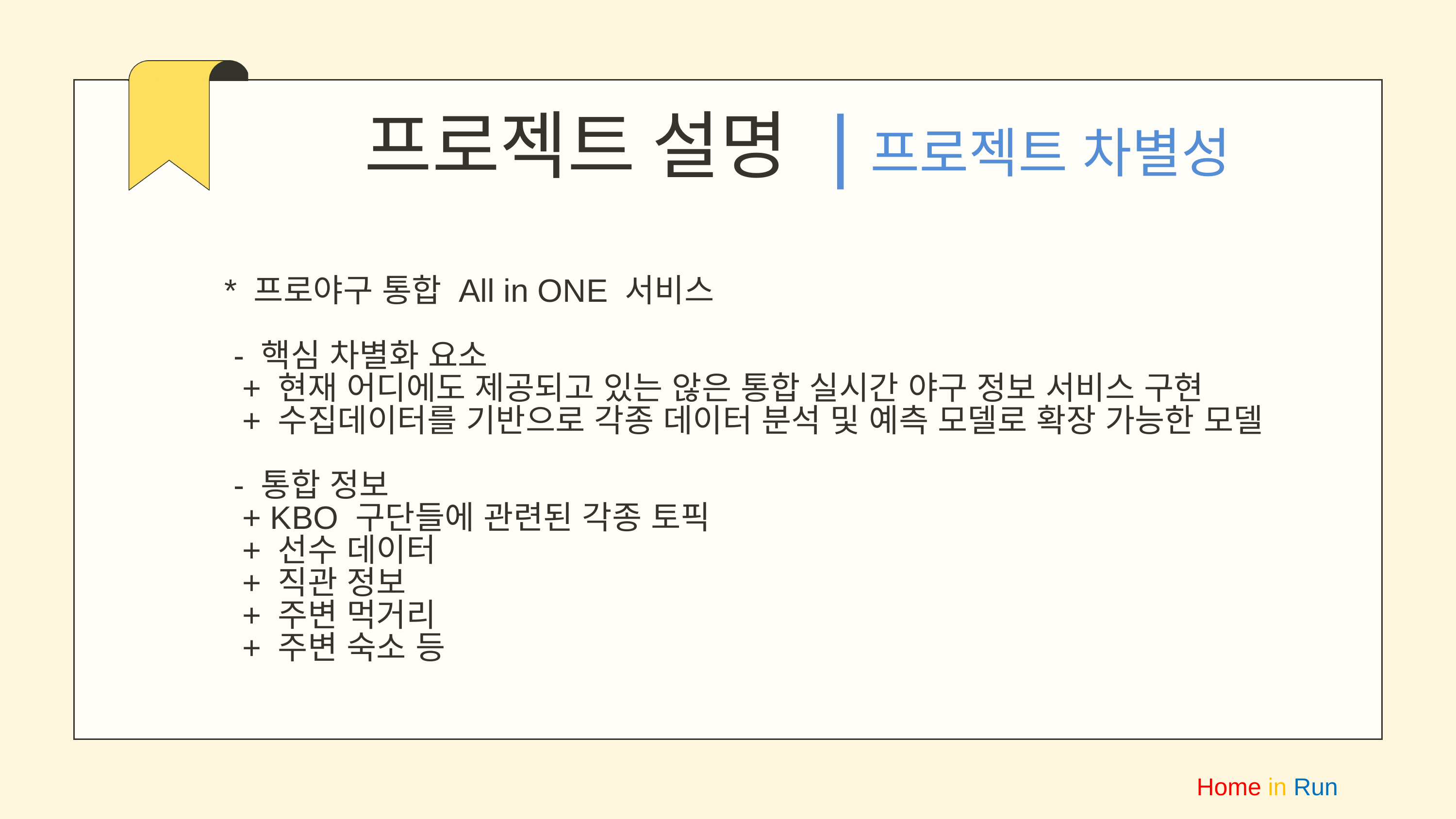

프로젝트 설명 |프로젝트 차별성
* 프로야구 통합 All in ONE 서비스

 - 핵심 차별화 요소
  + 현재 어디에도 제공되고 있는 않은 통합 실시간 야구 정보 서비스 구현
  + 수집데이터를 기반으로 각종 데이터 분석 및 예측 모델로 확장 가능한 모델

 - 통합 정보
  + KBO 구단들에 관련된 각종 토픽
  + 선수 데이터
  + 직관 정보
  + 주변 먹거리
  + 주변 숙소 등
Home in Run